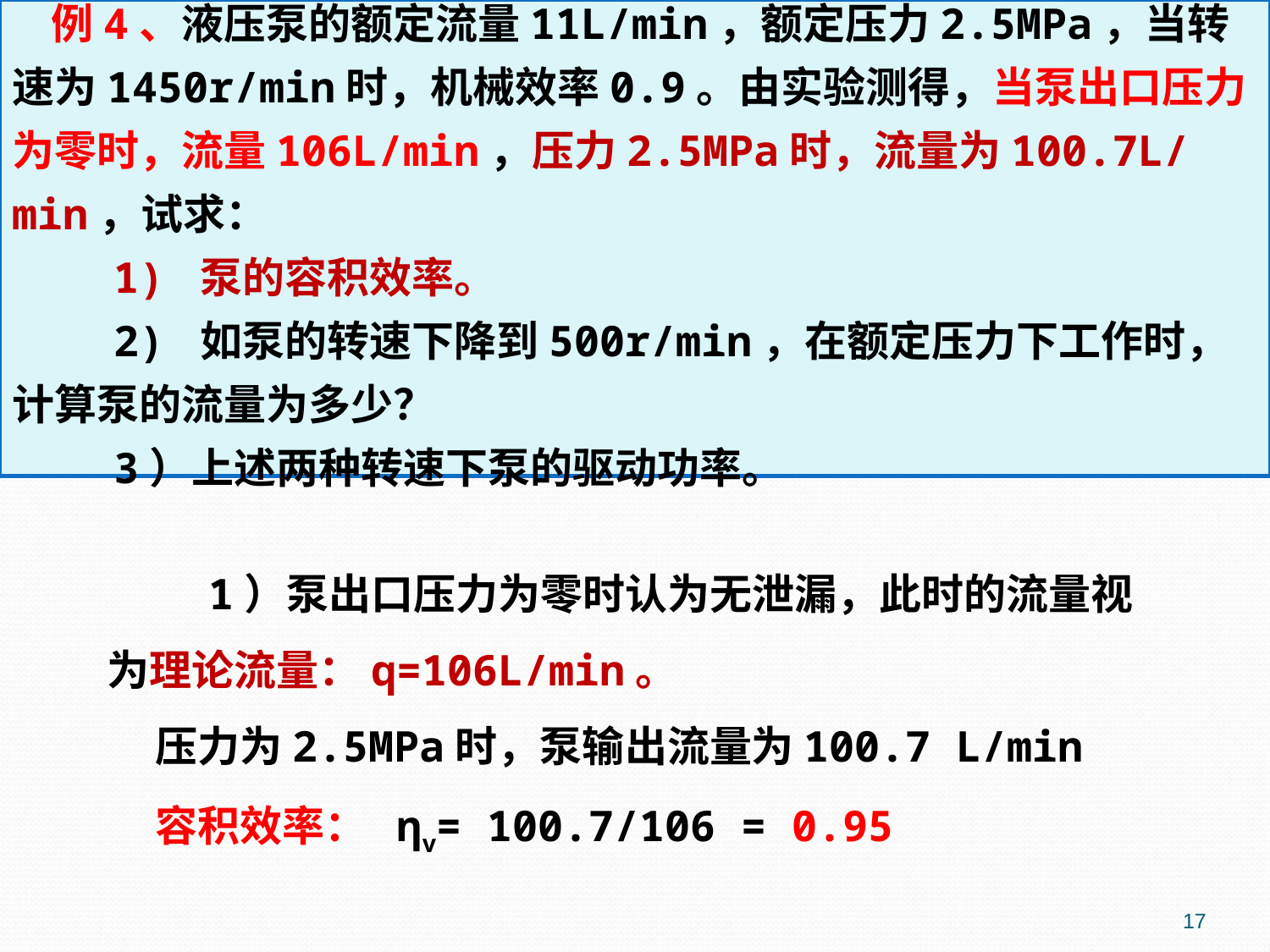

例4、液压泵的额定流量11L/min，额定压力2.5MPa，当转速为1450r/min时，机械效率0.9。由实验测得，当泵出口压力为零时，流量106L/min，压力2.5MPa时，流量为100.7L/min，试求：
    1) 泵的容积效率。
    2) 如泵的转速下降到500r/min，在额定压力下工作时，计算泵的流量为多少？
    3）上述两种转速下泵的驱动功率。
    1）泵出口压力为零时认为无泄漏，此时的流量视为理论流量：q=106L/min。
    压力为2.5MPa时，泵输出流量为100.7 L/min
    容积效率：  ηv= 100.7/106 = 0.95
17